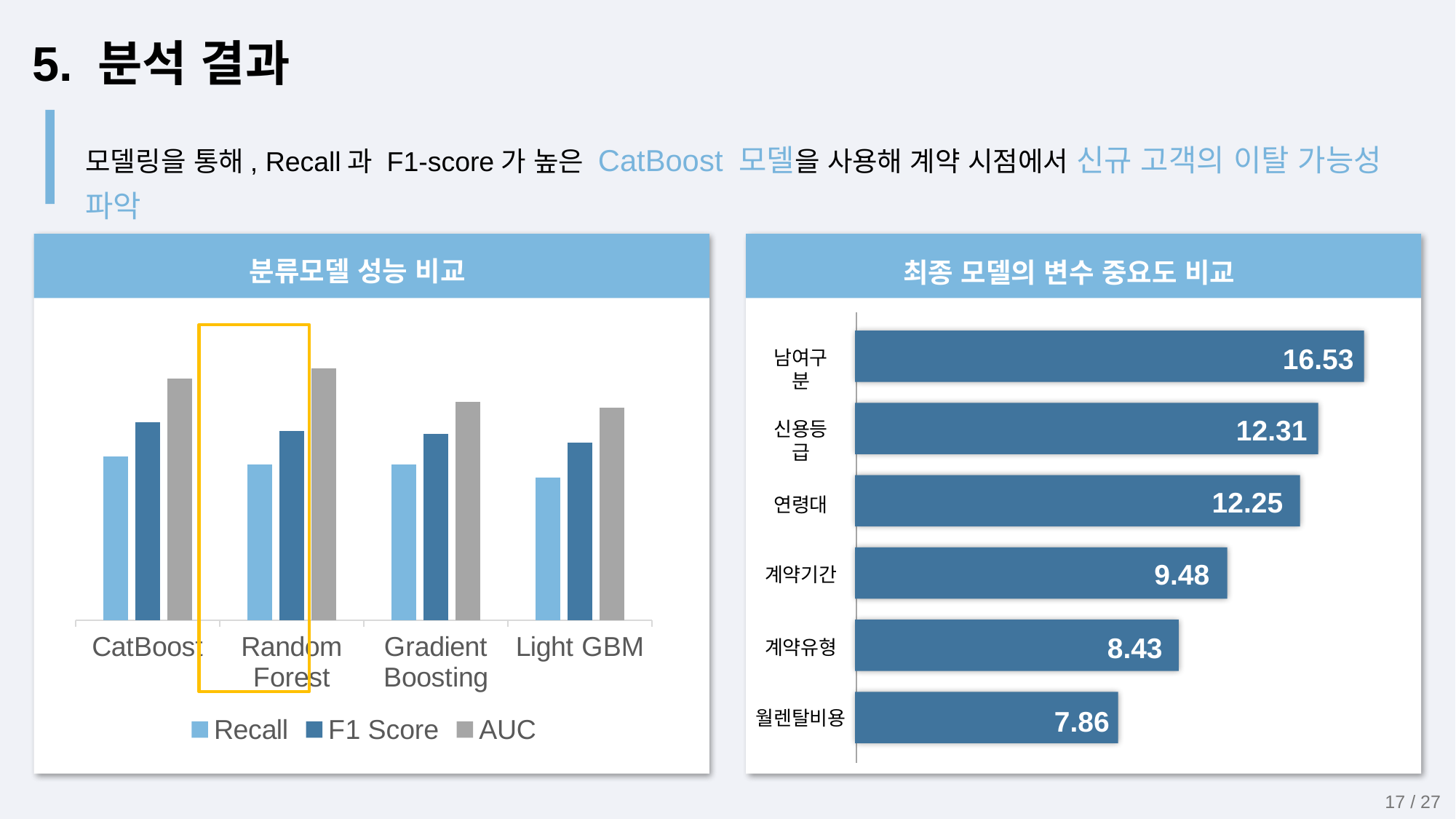

5. 분석 결과

모델링을 통해, Recall과 F1-score가 높은 CatBoost 모델을 사용해 계약 시점에서 신규 고객의 이탈 가능성 파악

분류모델 성능 비교
최종 모델의 변수 중요도 비교

### Chart

| Category | Recall | F1 Score | AUC |
|---|---|---|---|
| CatBoost | 0.58 | 0.7 | 0.856 |
| Random Forest | 0.55 | 0.67 | 0.891 |
| Gradient Boosting | 0.55 | 0.66 | 0.773 |
| Light GBM | 0.505 | 0.629 | 0.752 |
16.53
남여구분

12.31
신용등급
12.25

연령대
9.48
계약기간

8.43
계약유형
7.86
월렌탈비용
17 / 27